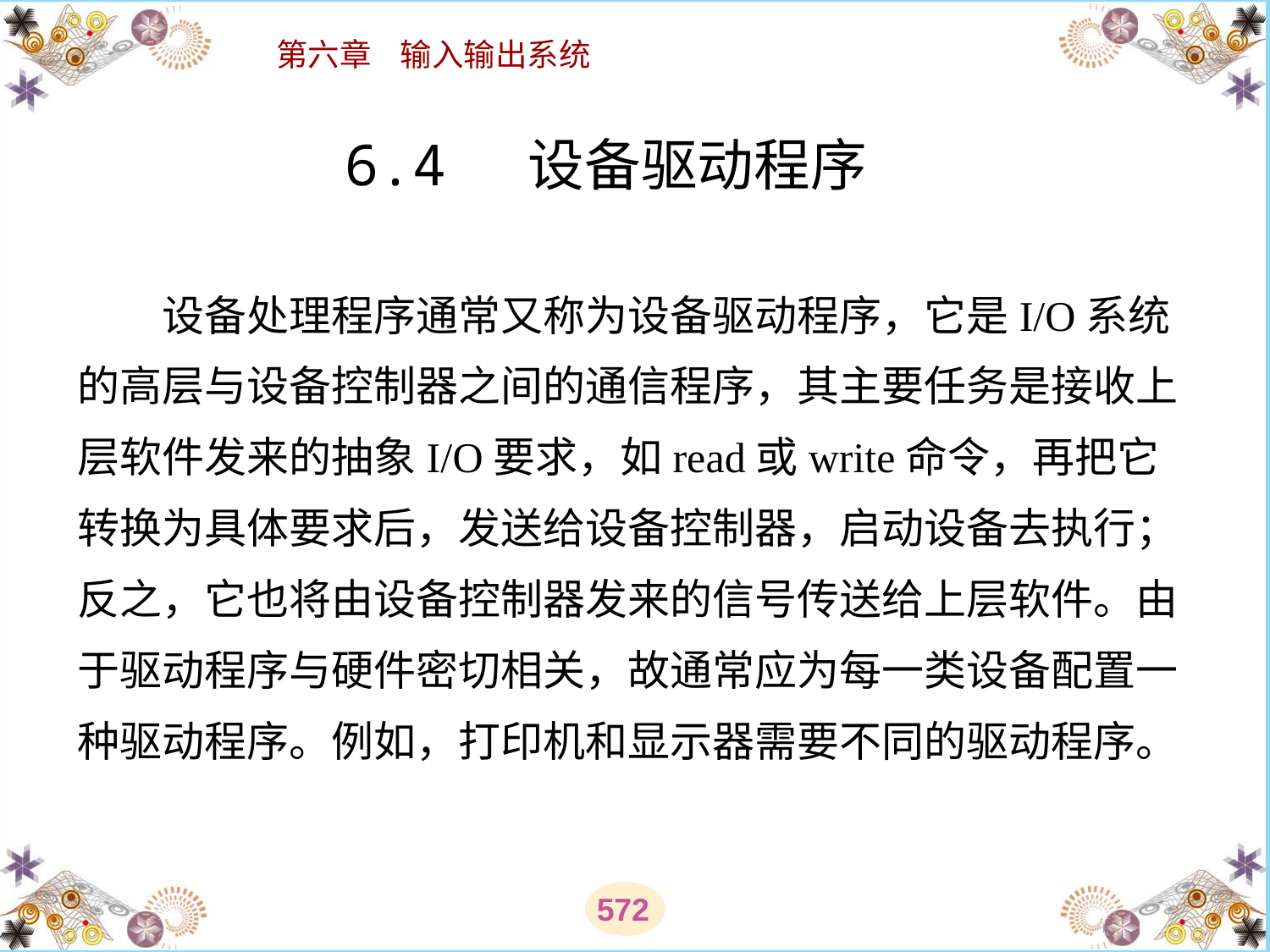

# 6.4  设备驱动程序 　　设备处理程序通常又称为设备驱动程序，它是I/O系统的高层与设备控制器之间的通信程序，其主要任务是接收上层软件发来的抽象I/O要求，如read或write命令，再把它转换为具体要求后，发送给设备控制器，启动设备去执行；反之，它也将由设备控制器发来的信号传送给上层软件。由于驱动程序与硬件密切相关，故通常应为每一类设备配置一种驱动程序。例如，打印机和显示器需要不同的驱动程序。